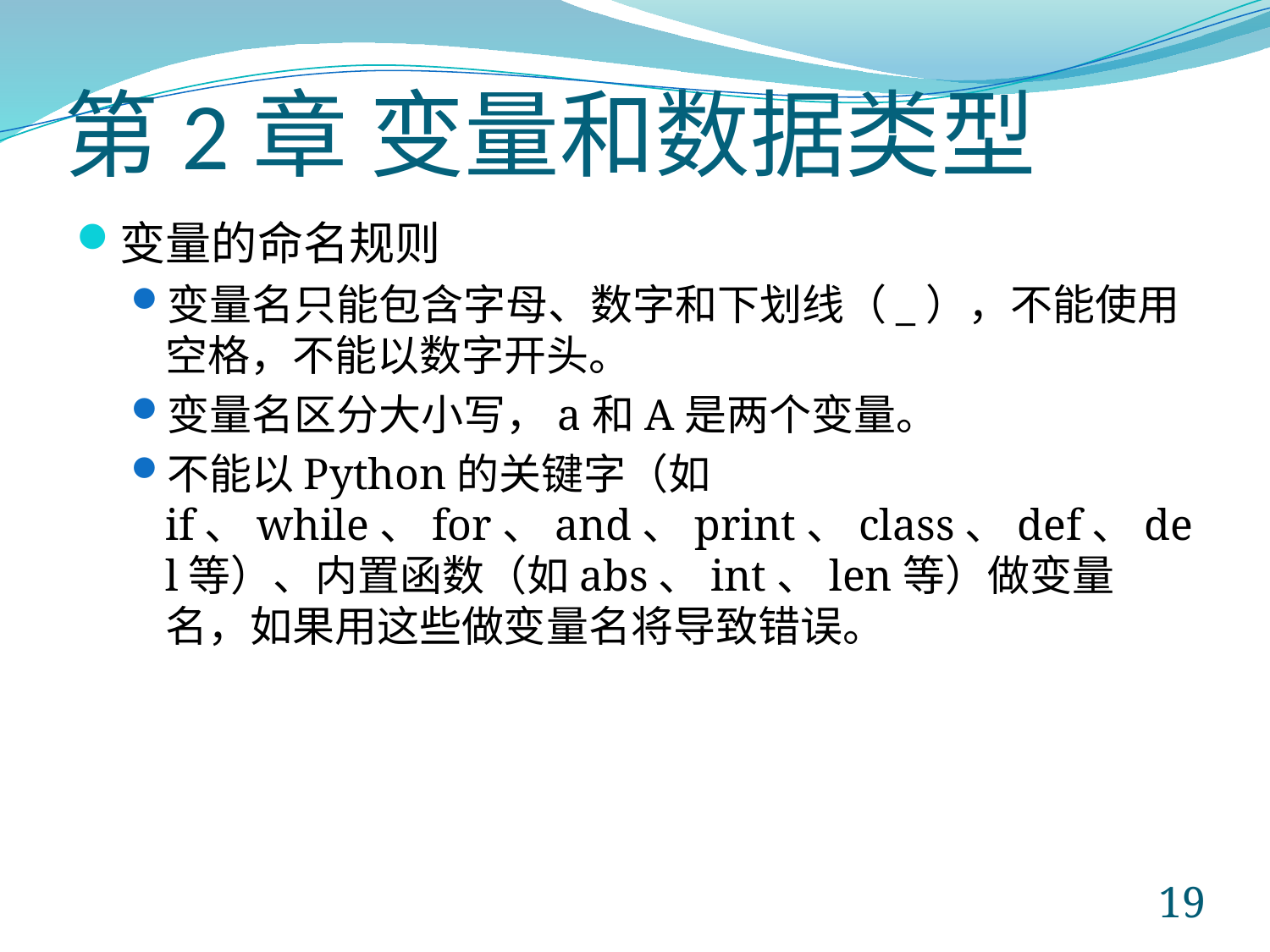

# 第2章 变量和数据类型
变量的命名规则
变量名只能包含字母、数字和下划线（_），不能使用空格，不能以数字开头。
变量名区分大小写，a和A是两个变量。
不能以Python的关键字（如if、while、for、and、print、class、def、del等）、内置函数（如abs、int、len等）做变量名，如果用这些做变量名将导致错误。

19